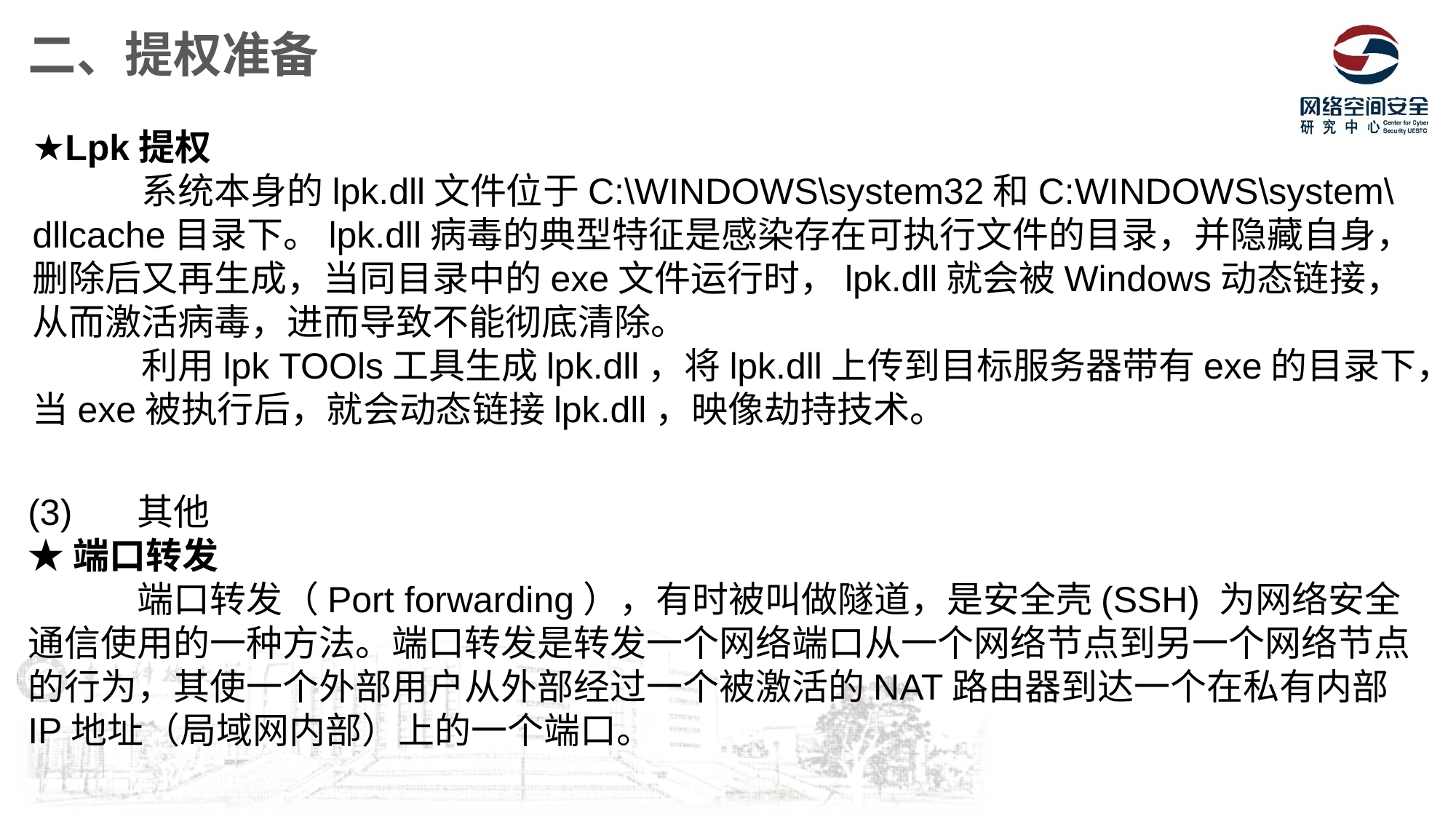

二、提权准备
★Lpk提权
	系统本身的lpk.dll文件位于C:\WINDOWS\system32和C:WINDOWS\system\dllcache目录下。lpk.dll病毒的典型特征是感染存在可执行文件的目录，并隐藏自身，删除后又再生成，当同目录中的exe文件运行时，lpk.dll就会被Windows动态链接，从而激活病毒，进而导致不能彻底清除。
	利用lpk TOOls工具生成lpk.dll，将lpk.dll上传到目标服务器带有exe的目录下，当exe被执行后，就会动态链接lpk.dll，映像劫持技术。
(3)	其他
★端口转发
	端口转发（Port forwarding），有时被叫做隧道，是安全壳(SSH) 为网络安全通信使用的一种方法。端口转发是转发一个网络端口从一个网络节点到另一个网络节点的行为，其使一个外部用户从外部经过一个被激活的NAT路由器到达一个在私有内部IP地址（局域网内部）上的一个端口。